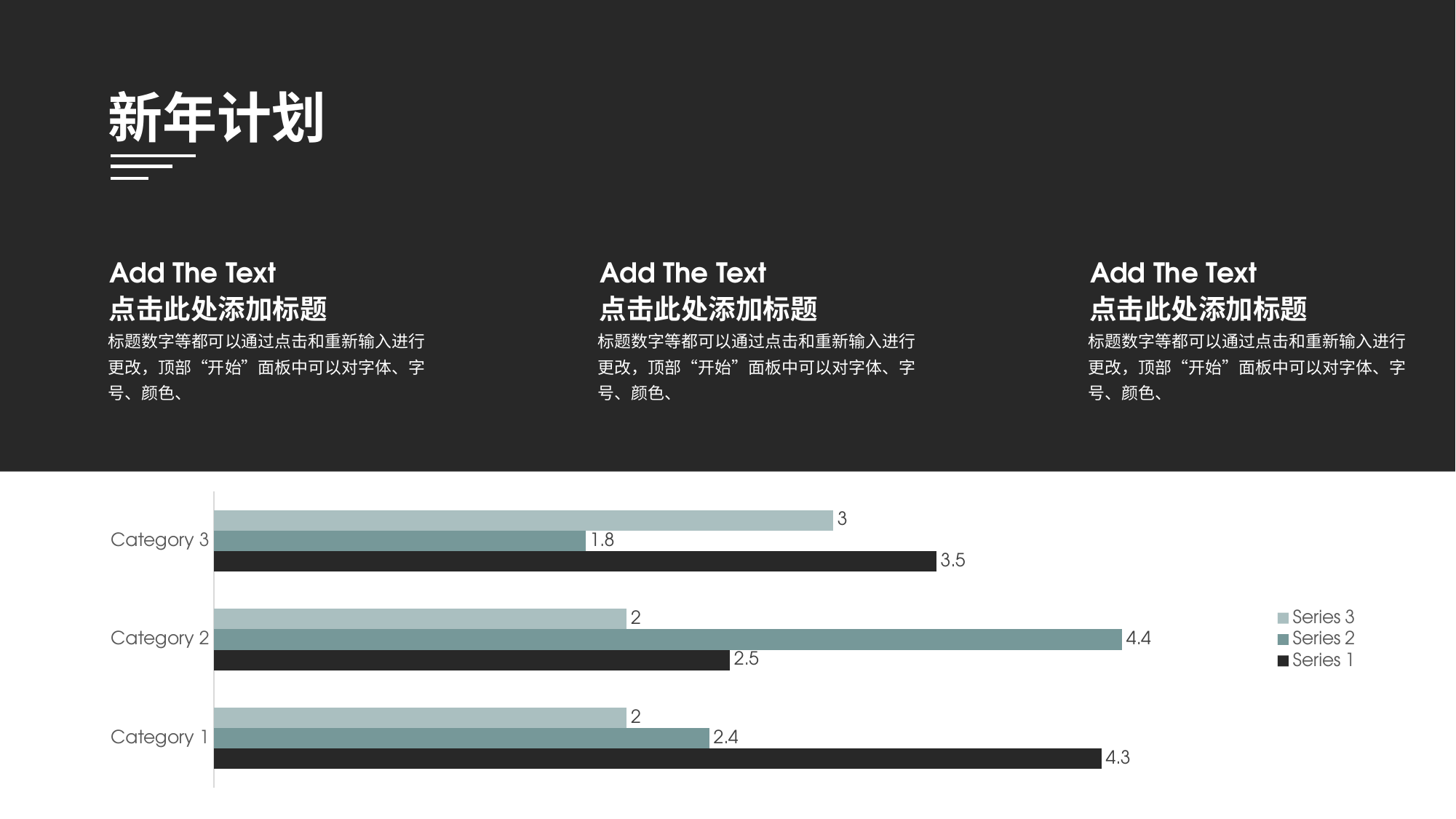

新年计划
Add The Text
Add The Text
Add The Text
点击此处添加标题
点击此处添加标题
点击此处添加标题
标题数字等都可以通过点击和重新输入进行更改，顶部“开始”面板中可以对字体、字号、颜色、
标题数字等都可以通过点击和重新输入进行更改，顶部“开始”面板中可以对字体、字号、颜色、
标题数字等都可以通过点击和重新输入进行更改，顶部“开始”面板中可以对字体、字号、颜色、

### Chart

| Category | Series 1 | Series 2 | Series 3 |
|---|---|---|---|
| Category 1 | 4.3 | 2.4 | 2.0 |
| Category 2 | 2.5 | 4.4 | 2.0 |
| Category 3 | 3.5 | 1.8 | 3.0 |